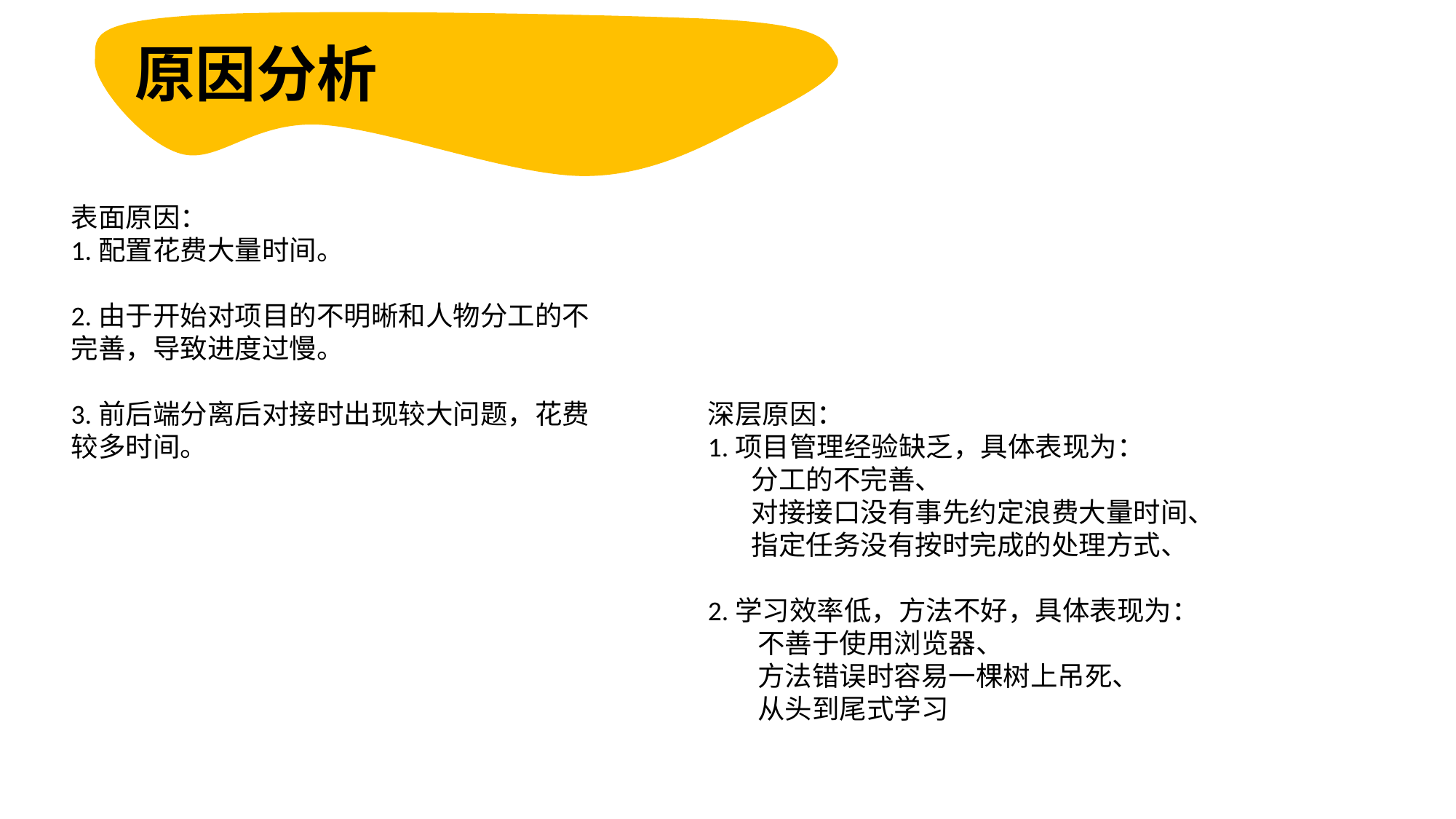

原因分析
表面原因：
1.配置花费大量时间。

2.由于开始对项目的不明晰和人物分工的不完善，导致进度过慢。

3.前后端分离后对接时出现较大问题，花费较多时间。

深层原因：
1.项目管理经验缺乏，具体表现为：
      分工的不完善、
      对接接口没有事先约定浪费大量时间、
      指定任务没有按时完成的处理方式、

2.学习效率低，方法不好，具体表现为：
       不善于使用浏览器、
       方法错误时容易一棵树上吊死、
       从头到尾式学习